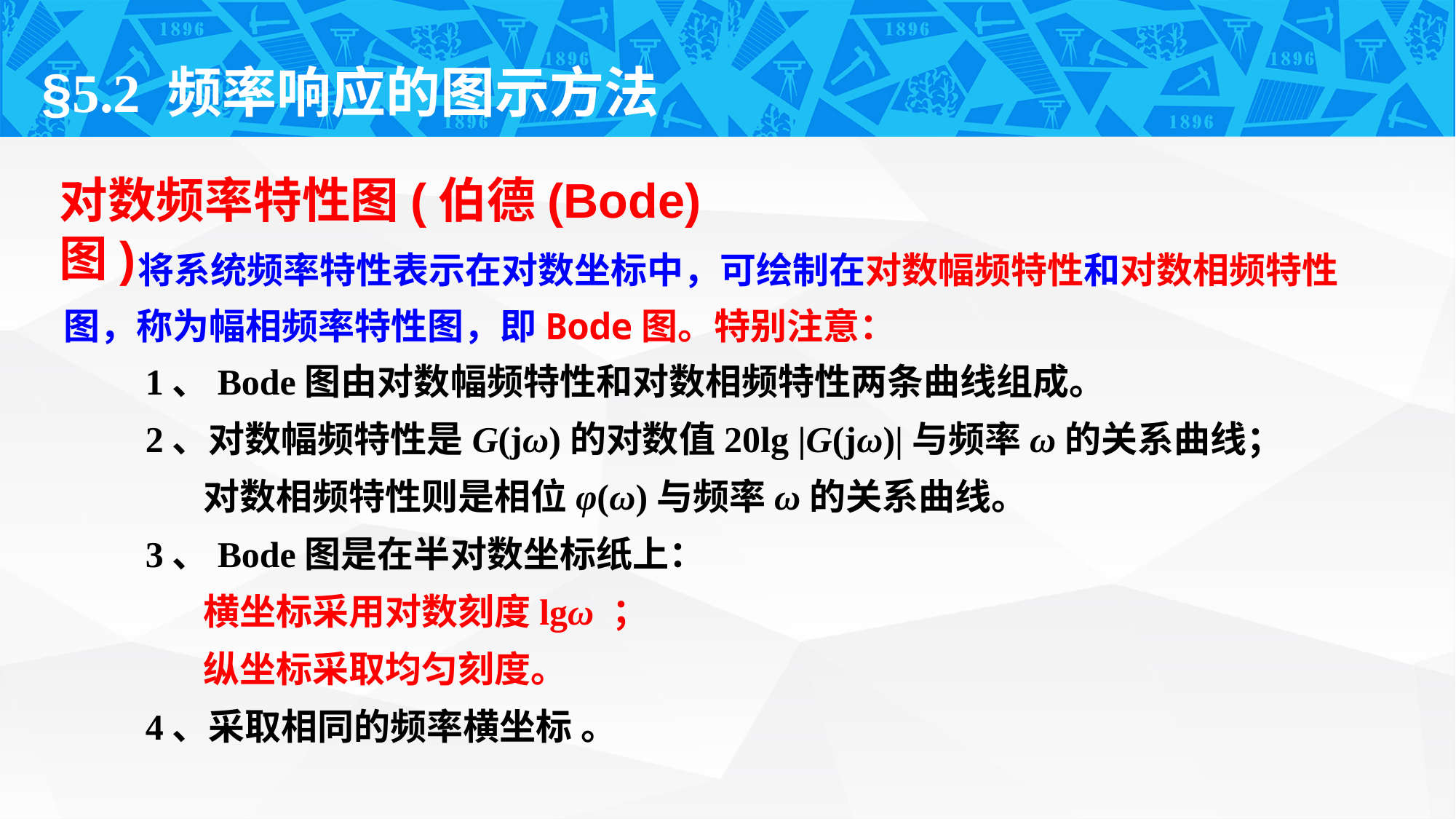

§5.2 频率响应的图示方法

对数频率特性图(伯德(Bode)图)
        将系统频率特性表示在对数坐标中，可绘制在对数幅频特性和对数相频特性图，称为幅相频率特性图，即Bode图。特别注意：
1、Bode图由对数幅频特性和对数相频特性两条曲线组成。
2、对数幅频特性是G(jω)的对数值20lg |G(jω)|与频率ω的关系曲线；
      对数相频特性则是相位φ(ω)与频率ω的关系曲线。
3、Bode图是在半对数坐标纸上：
      横坐标采用对数刻度lgω ；
      纵坐标采取均匀刻度。
4、采取相同的频率横坐标 。